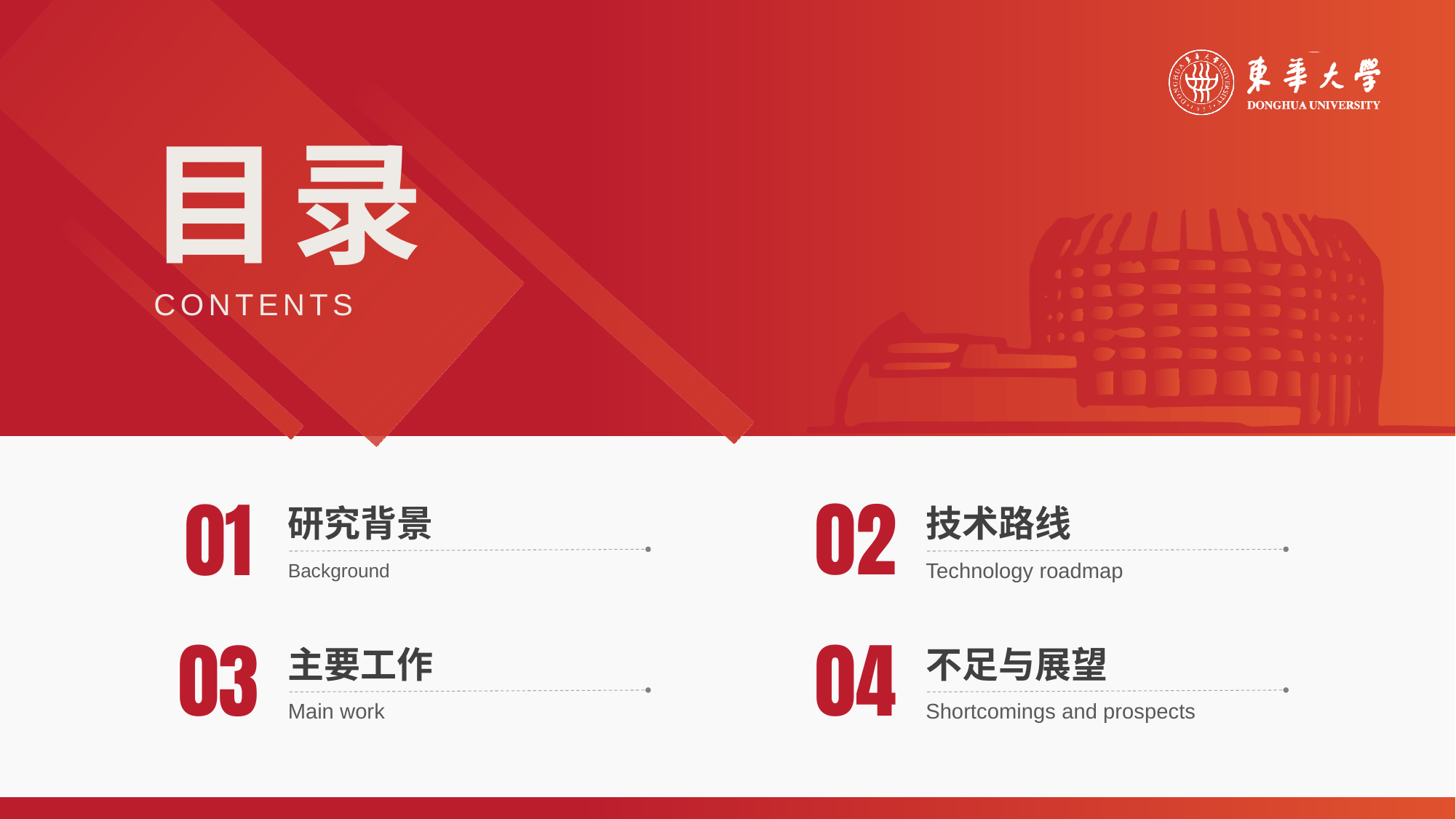

02
01
研究背景
技术路线
Background
Technology roadmap
03
04
不足与展望
主要工作
Main work
Shortcomings and prospects